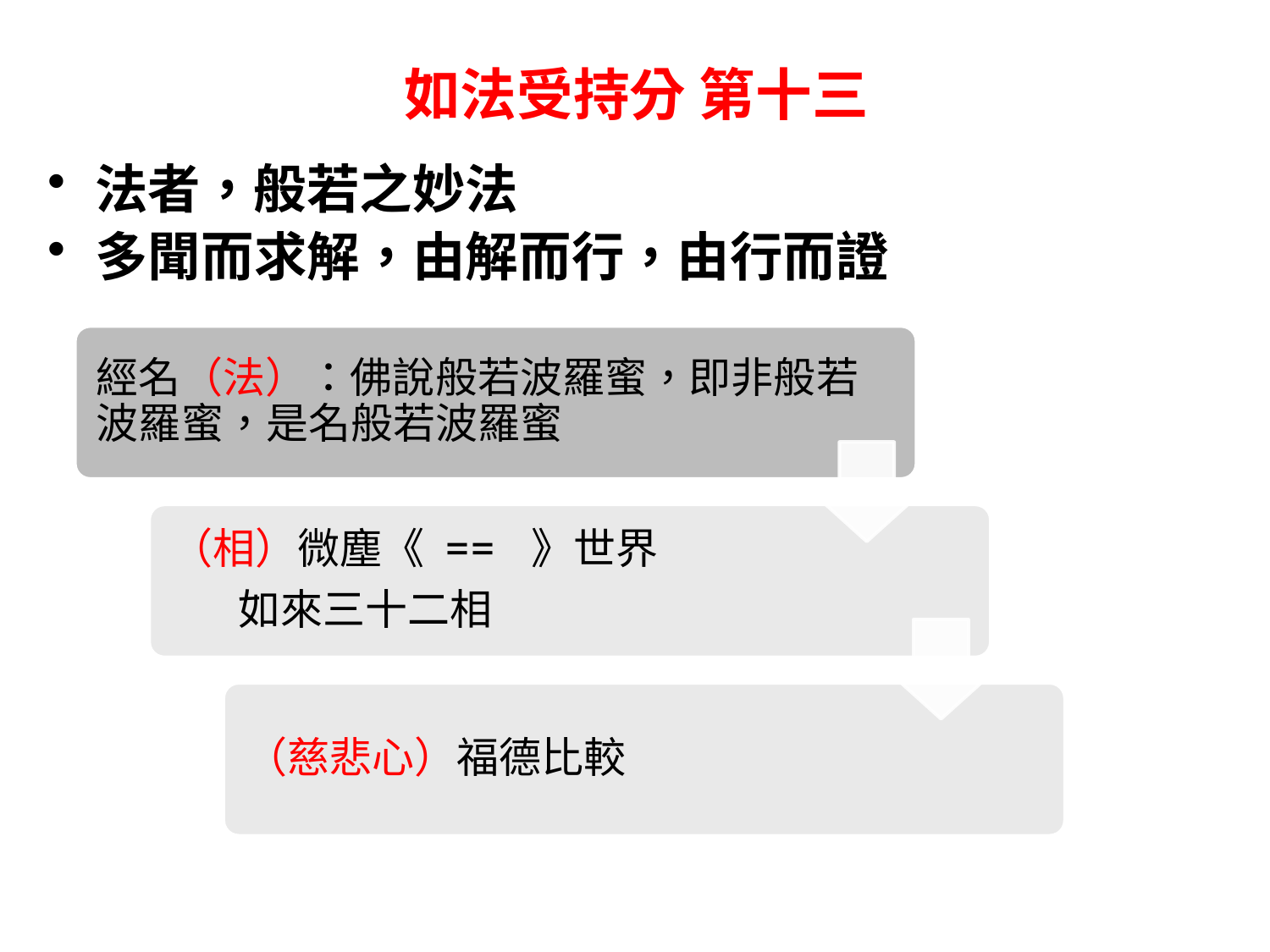

# 如法受持分 第十三
法者，般若之妙法
多聞而求解，由解而行，由行而證
經名（法）：佛說般若波羅蜜，即非般若波羅蜜，是名般若波羅蜜
（相）微塵《 == 》世界
      如來三十二相
（慈悲心）福德比較